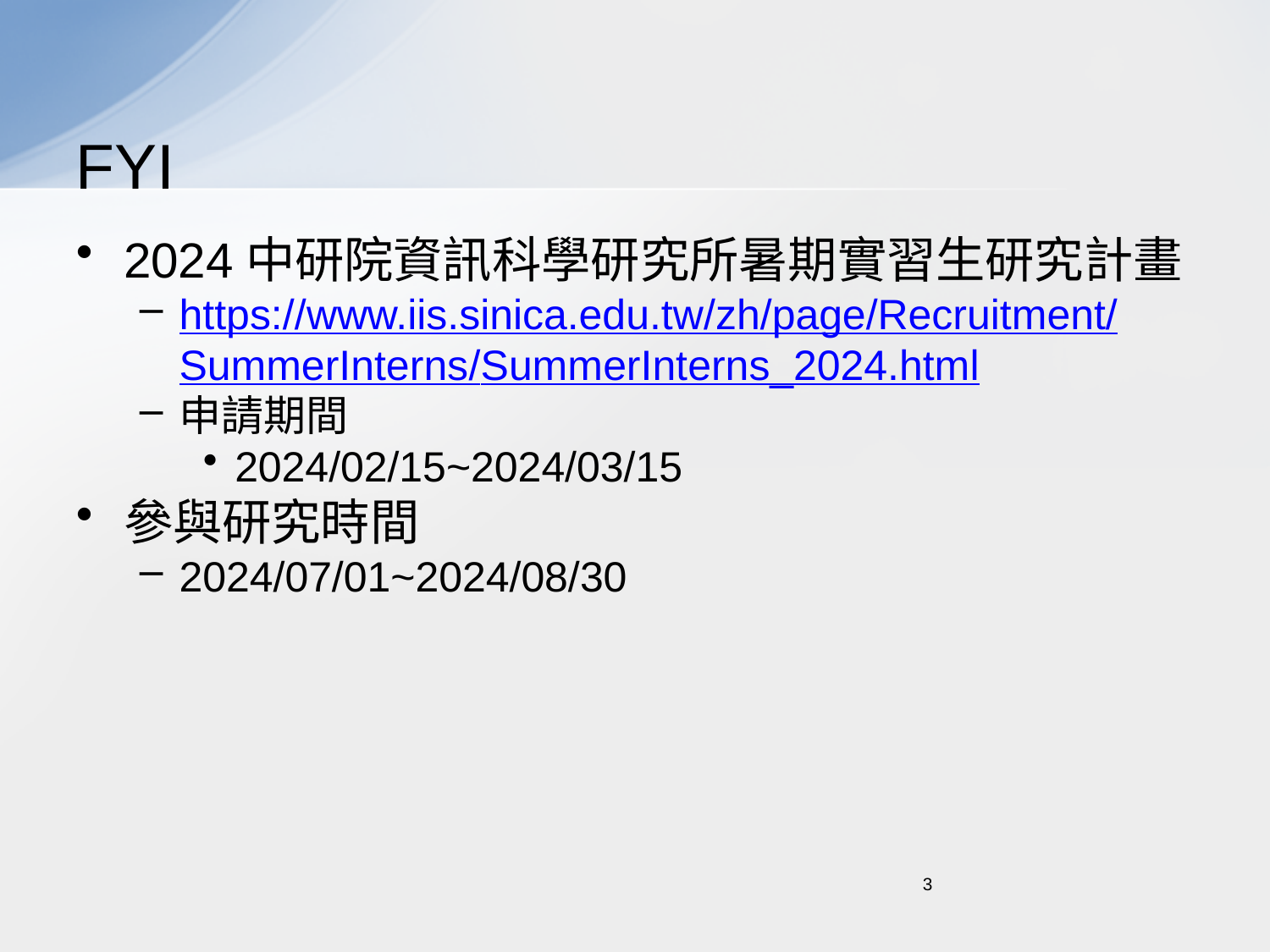

# FYI
2024中研院資訊科學研究所暑期實習生研究計畫
https://www.iis.sinica.edu.tw/zh/page/Recruitment/SummerInterns/SummerInterns_2024.html
申請期間
2024/02/15~2024/03/15
參與研究時間
2024/07/01~2024/08/30

3